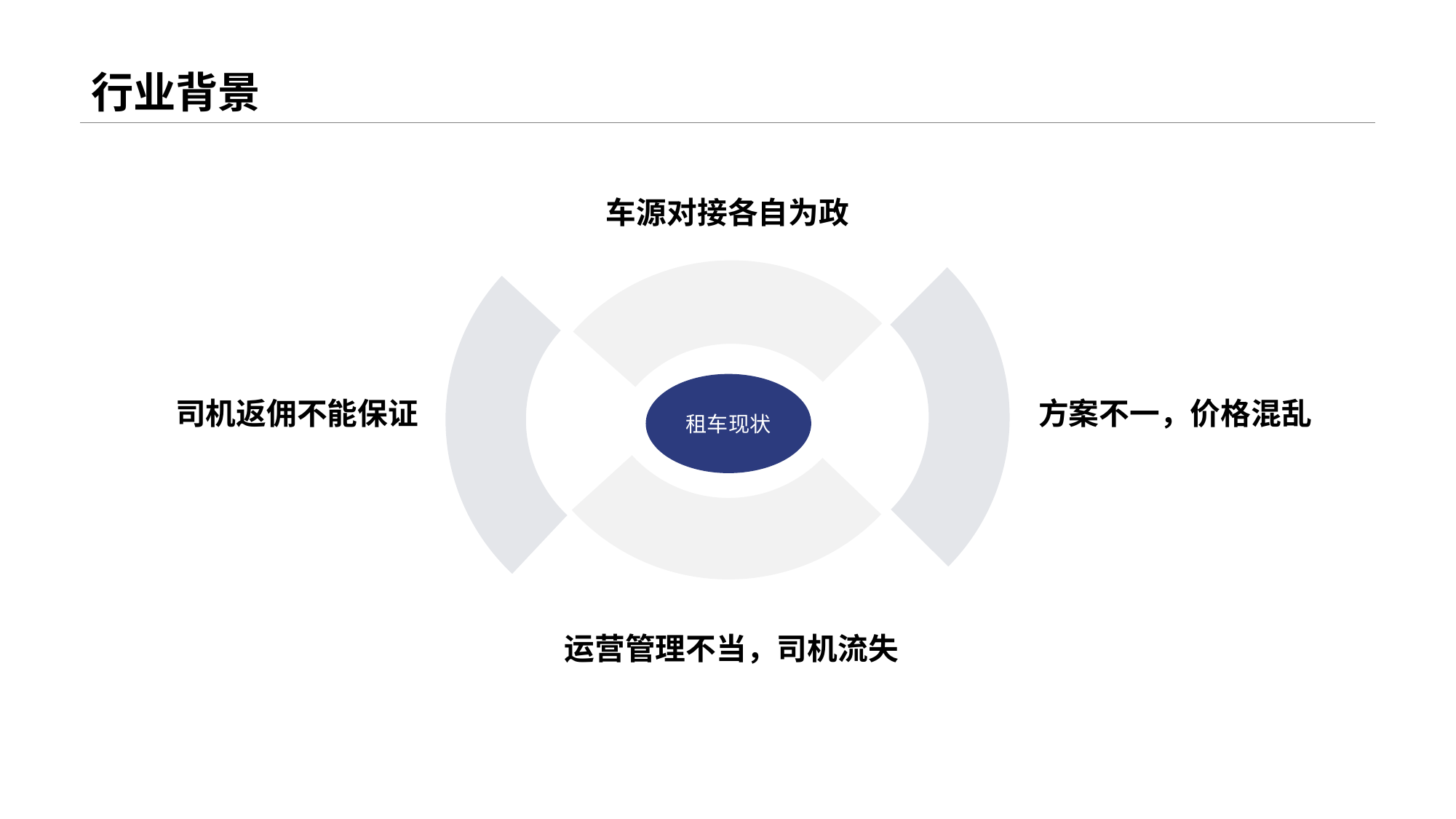

# 行业背景

车源对接各自为政

租车现状
司机返佣不能保证
方案不一，价格混乱
运营管理不当，司机流失
4